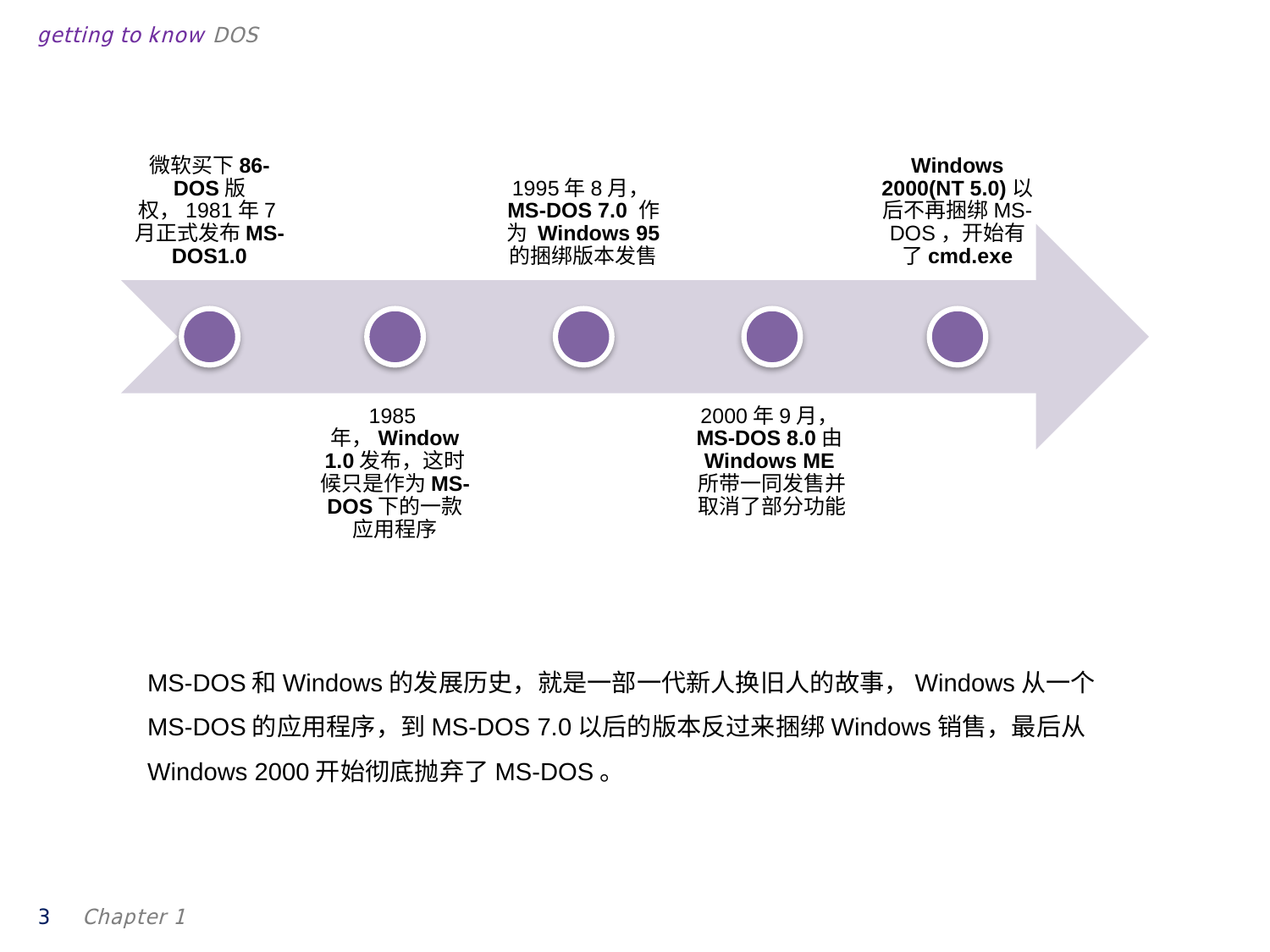

getting to know DOS
微软买下86-DOS版权，1981年7月正式发布MS-DOS1.0
1985年，Window 1.0发布，这时候只是作为MS-DOS下的一款应用程序
1995年8月，MS-DOS 7.0 作为 Windows 95 的捆绑版本发售
2000年9月，MS-DOS 8.0由Windows ME所带一同发售并取消了部分功能
Windows 2000(NT 5.0)以后不再捆绑MS-DOS，开始有了cmd.exe
MS-DOS和Windows的发展历史，就是一部一代新人换旧人的故事，Windows从一个MS-DOS的应用程序，到MS-DOS 7.0以后的版本反过来捆绑Windows销售，最后从Windows 2000开始彻底抛弃了MS-DOS。
3     Chapter 1